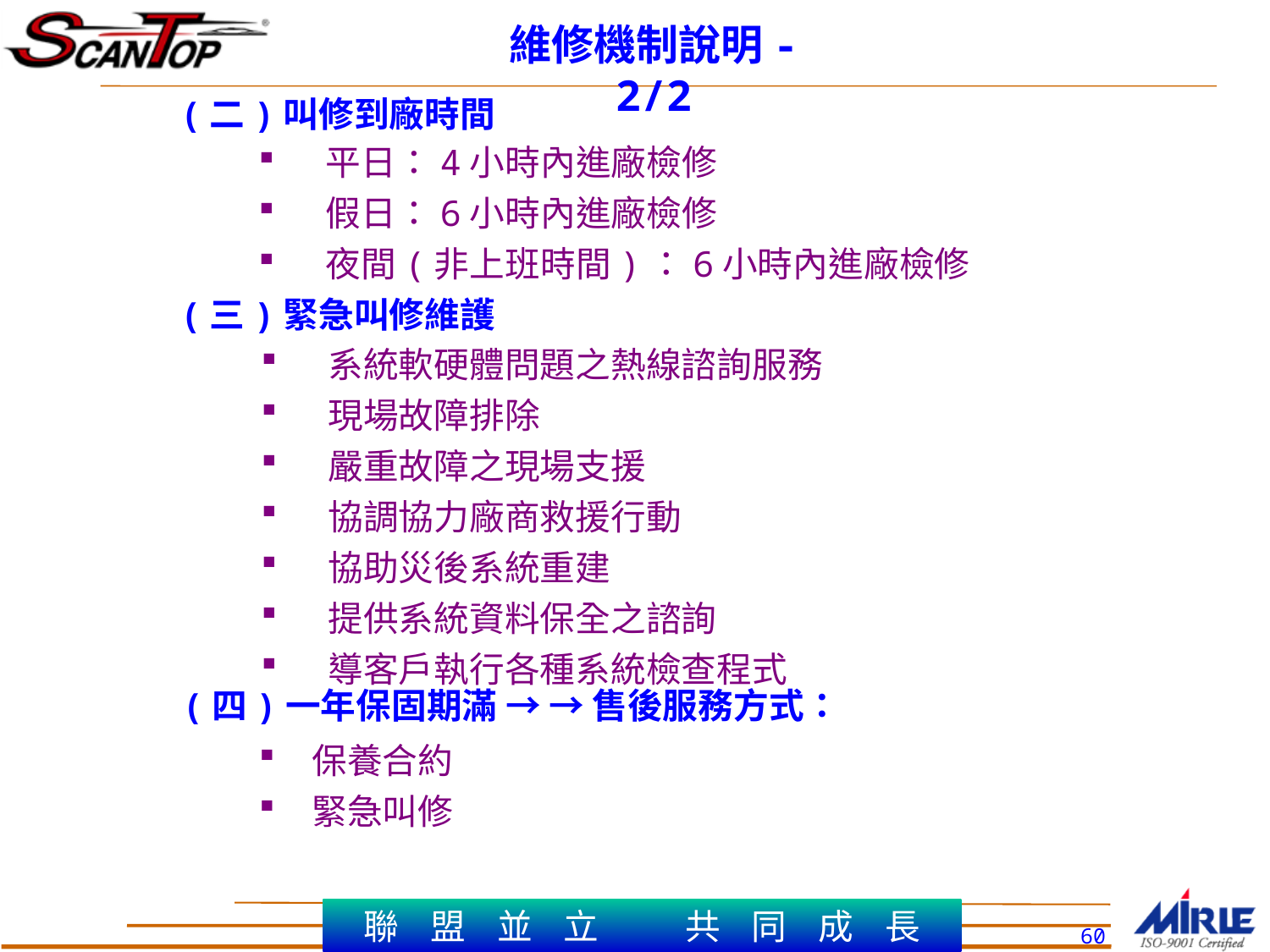

維修機制說明-2/2
(二)叫修到廠時間
平日：4小時內進廠檢修
假日：6小時內進廠檢修
夜間(非上班時間)：6小時內進廠檢修
(三)緊急叫修維護
系統軟硬體問題之熱線諮詢服務
現場故障排除
嚴重故障之現場支援
協調協力廠商救援行動
協助災後系統重建
提供系統資料保全之諮詢
導客戶執行各種系統檢查程式
(四)一年保固期滿 → → 售後服務方式：
保養合約
緊急叫修
60